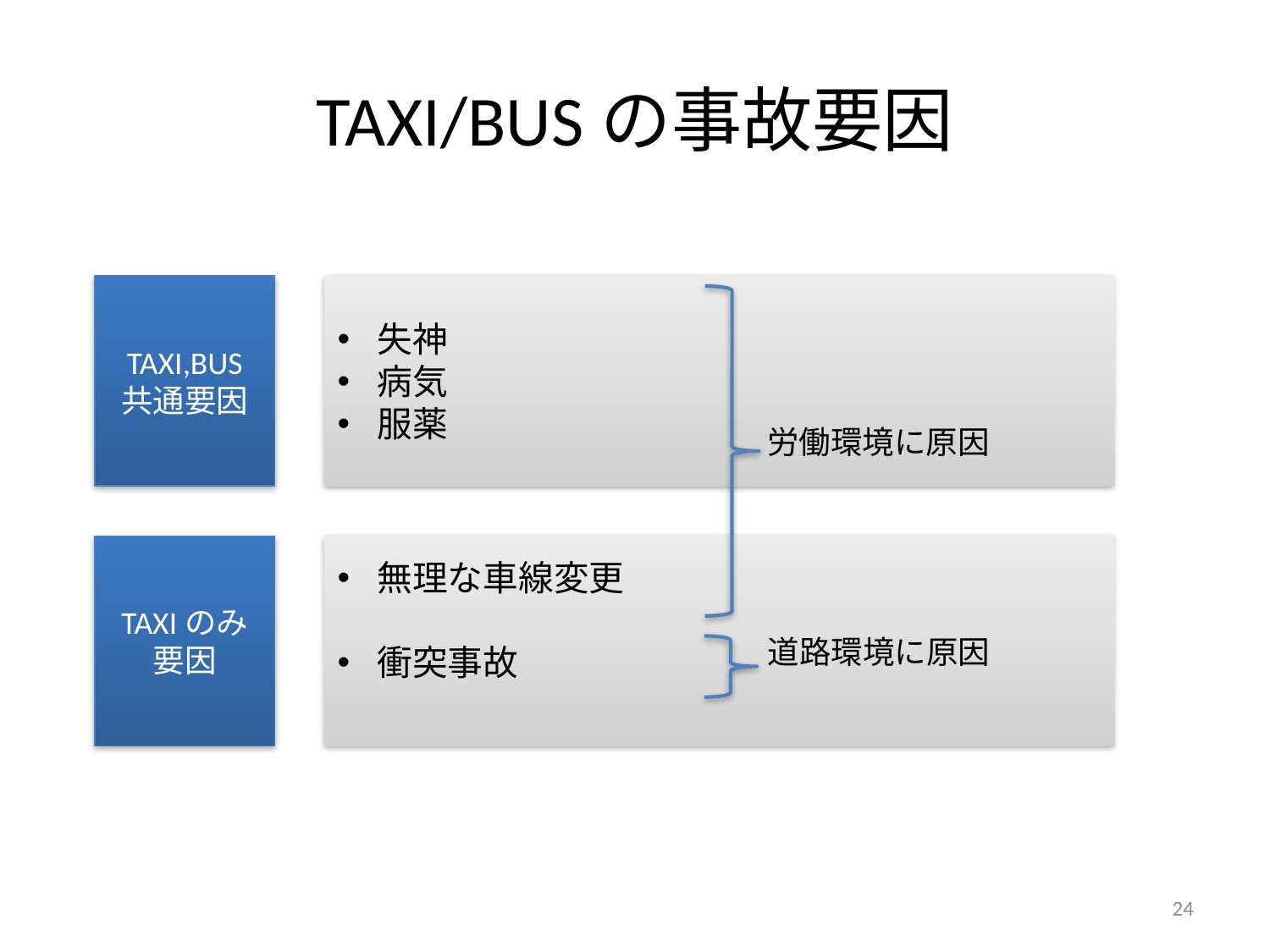

# TAXI/BUSの事故要因
TAXI,BUS
共通要因
失神
病気
服薬

労働環境に原因
TAXIのみ
要因
無理な車線変更

衝突事故

道路環境に原因

24